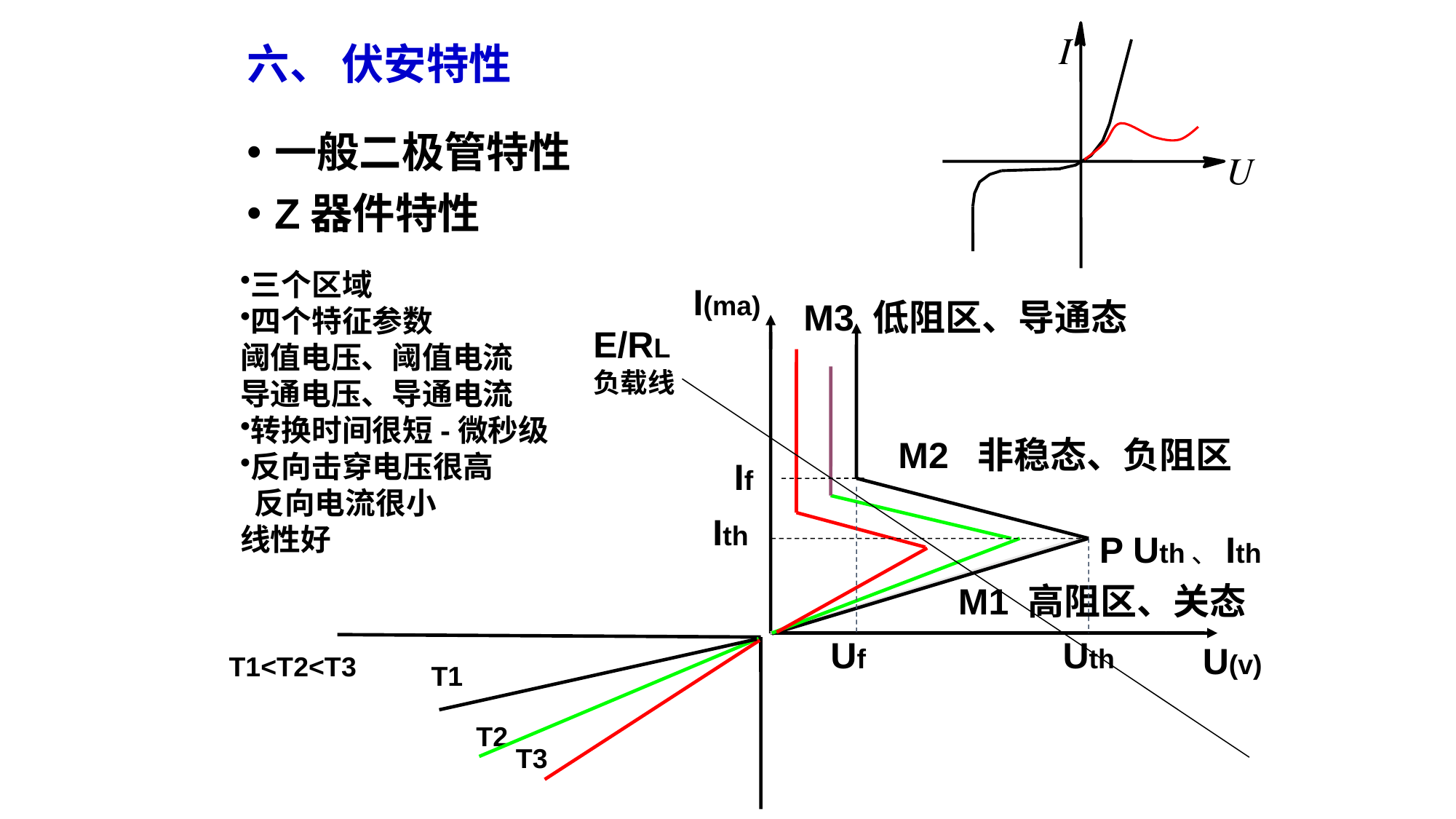

I

U

六、 伏安特性

一般二极管特性
Z器件特性

三个区域
四个特征参数
阈值电压、阈值电流
导通电压、导通电流
转换时间很短-微秒级
反向击穿电压很高
 反向电流很小
线性好
I(ma)
M3 低阻区、导通态

E/RL
负载线

M2  非稳态、负阻区
If

Ith

P Uth、Ith

M1 高阻区、关态
Uf
Uth

U(v)

T1<T2<T3
T1
T2
T3